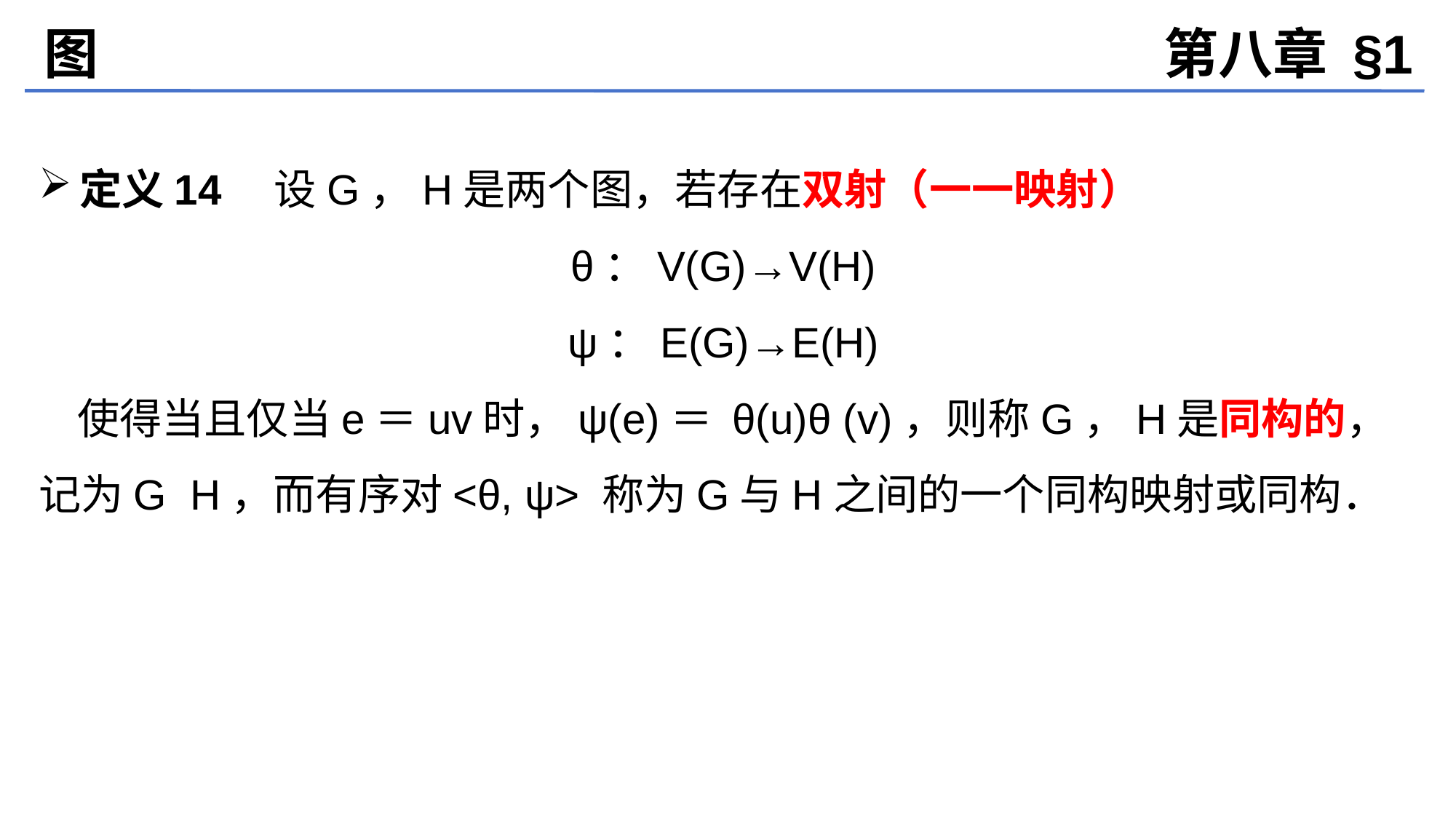

图
第八章 §1
定义14　设G，H是两个图，若存在双射（一一映射）
θ：V(G)→V(H)
ψ：E(G)→E(H)
   使得当且仅当e＝uv时，ψ(e)＝ θ(u)θ (v)，则称G，H是同构的，记为G  H，而有序对<θ, ψ> 称为G与H之间的一个同构映射或同构．